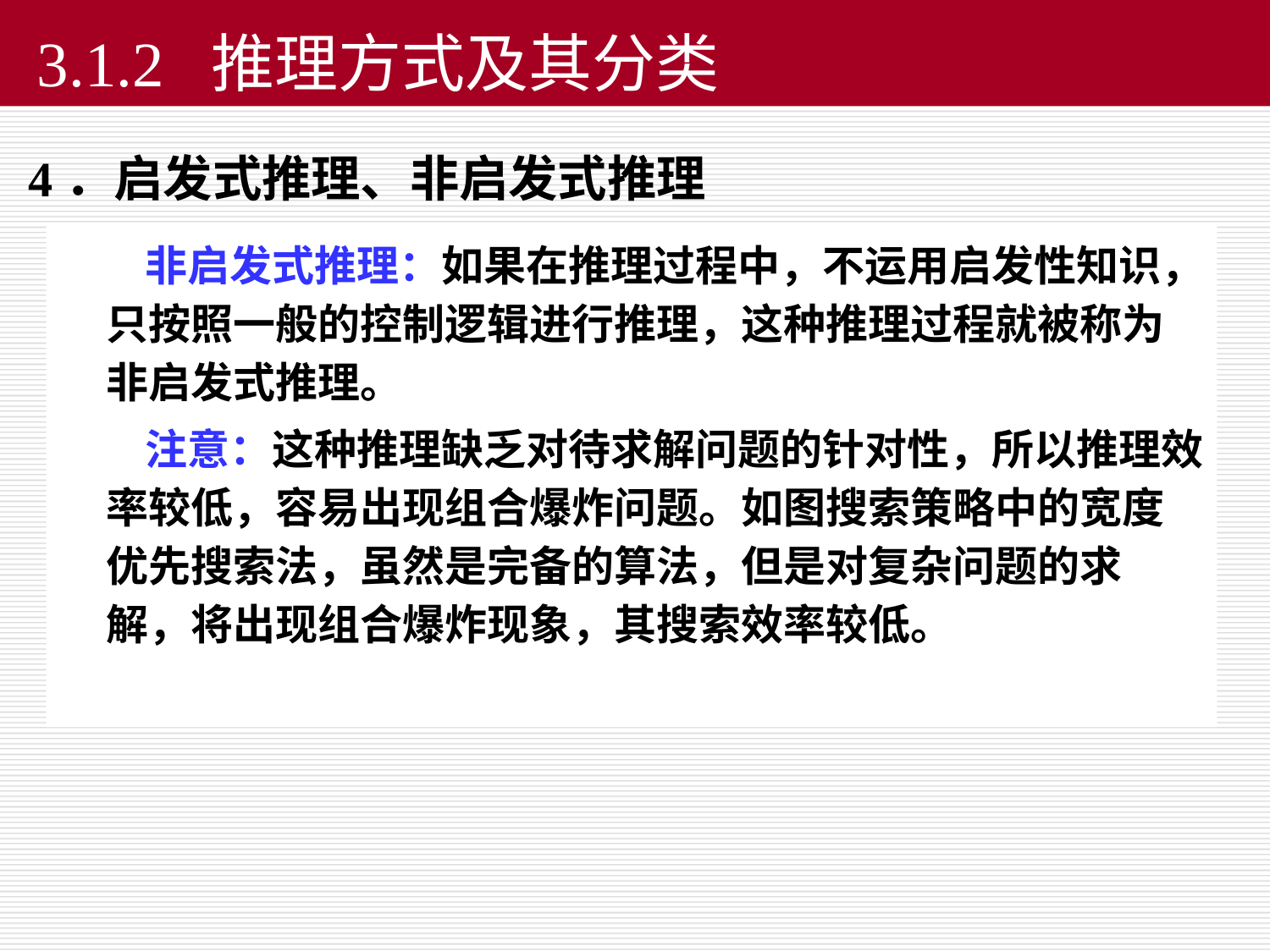

# 3.1.2  推理方式及其分类
4．启发式推理、非启发式推理
        非启发式推理：如果在推理过程中，不运用启发性知识，只按照一般的控制逻辑进行推理，这种推理过程就被称为非启发式推理。
        注意：这种推理缺乏对待求解问题的针对性，所以推理效率较低，容易出现组合爆炸问题。如图搜索策略中的宽度优先搜索法，虽然是完备的算法，但是对复杂问题的求解，将出现组合爆炸现象，其搜索效率较低。